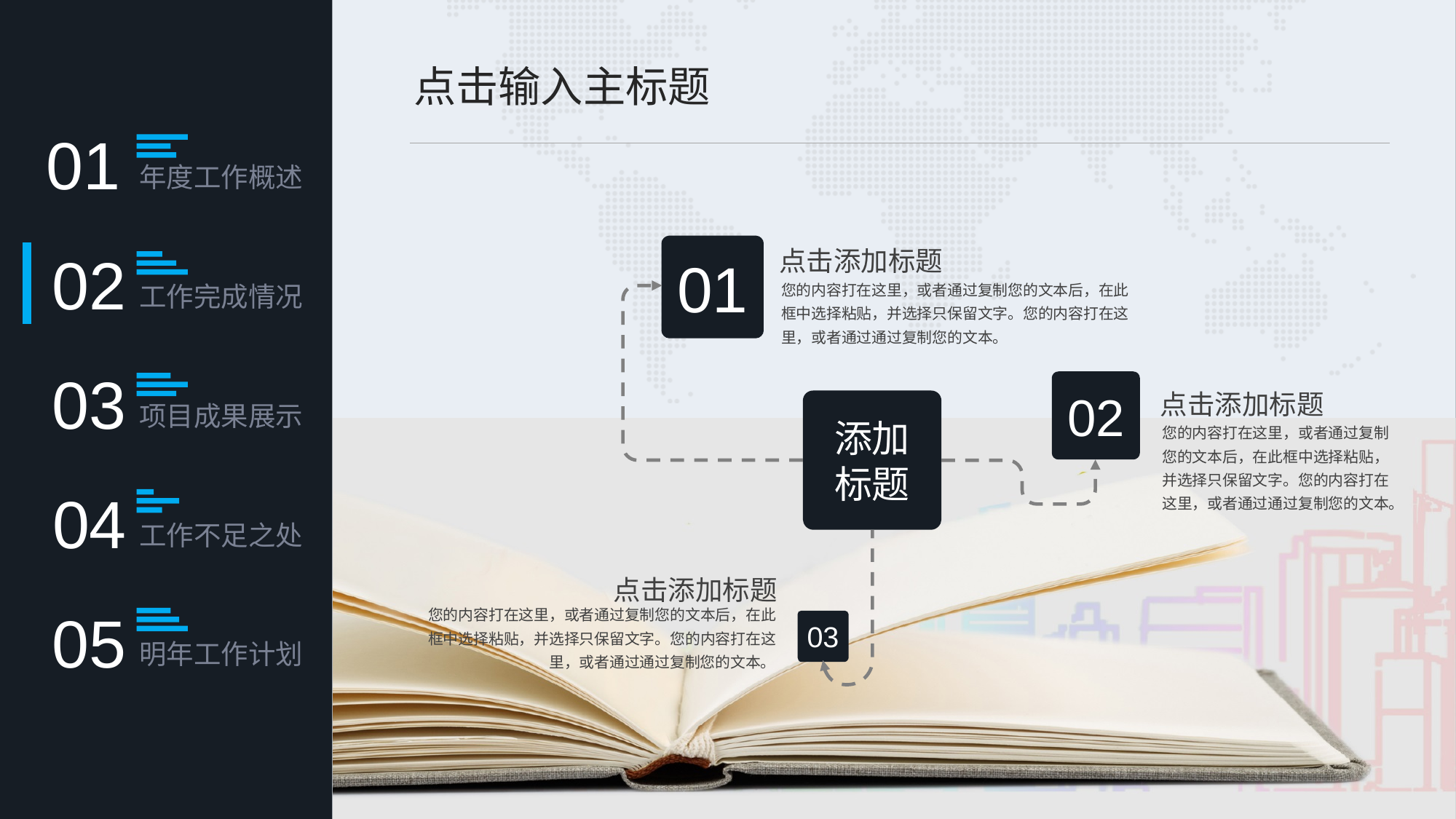

点击输入主标题
点击添加标题
01
您的内容打在这里，或者通过复制您的文本后，在此框中选择粘贴，并选择只保留文字。您的内容打在这里，或者通过通过复制您的文本。

点击添加标题
02
添加
标题
您的内容打在这里，或者通过复制您的文本后，在此框中选择粘贴，并选择只保留文字。您的内容打在这里，或者通过通过复制您的文本。

点击添加标题
您的内容打在这里，或者通过复制您的文本后，在此框中选择粘贴，并选择只保留文字。您的内容打在这里，或者通过通过复制您的文本。
03